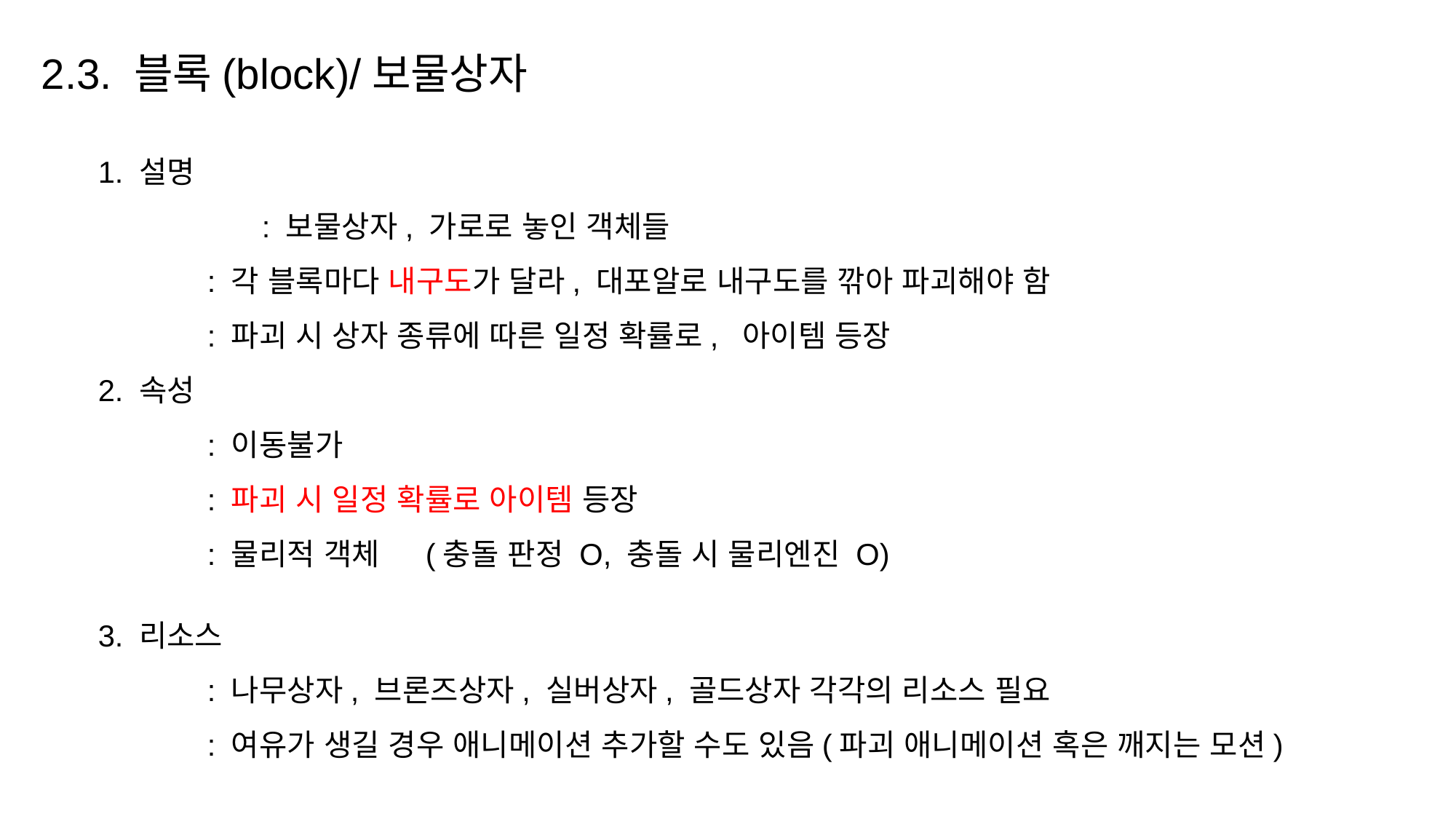

2.3. 블록(block)/보물상자
1. 설명
	: 보물상자, 가로로 놓인 객체들
	: 각 블록마다 내구도가 달라, 대포알로 내구도를 깎아 파괴해야 함
	: 파괴 시 상자 종류에 따른 일정 확률로,  아이템 등장
2. 속성
	: 이동불가
	: 파괴 시 일정 확률로 아이템 등장
	: 물리적 객체 	(충돌 판정 O, 충돌 시 물리엔진 O)

3. 리소스
	: 나무상자, 브론즈상자, 실버상자, 골드상자 각각의 리소스 필요
	: 여유가 생길 경우 애니메이션 추가할 수도 있음(파괴 애니메이션 혹은 깨지는 모션)